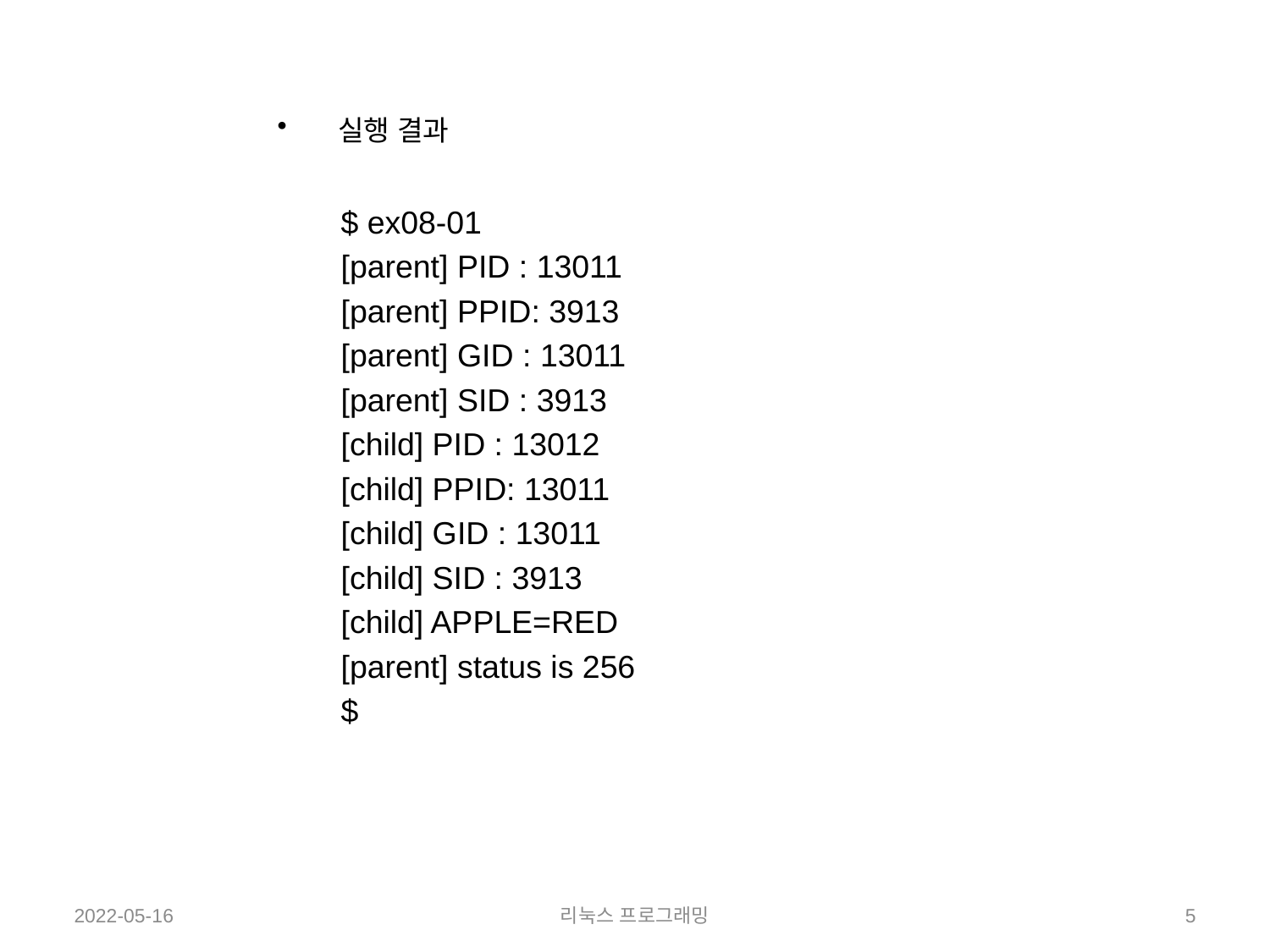

실행 결과

$ ex08-01
[parent] PID : 13011
[parent] PPID: 3913
[parent] GID : 13011
[parent] SID : 3913
[child] PID : 13012
[child] PPID: 13011
[child] GID : 13011
[child] SID : 3913
[child] APPLE=RED
[parent] status is 256
$
2022-05-16
리눅스 프로그래밍
5